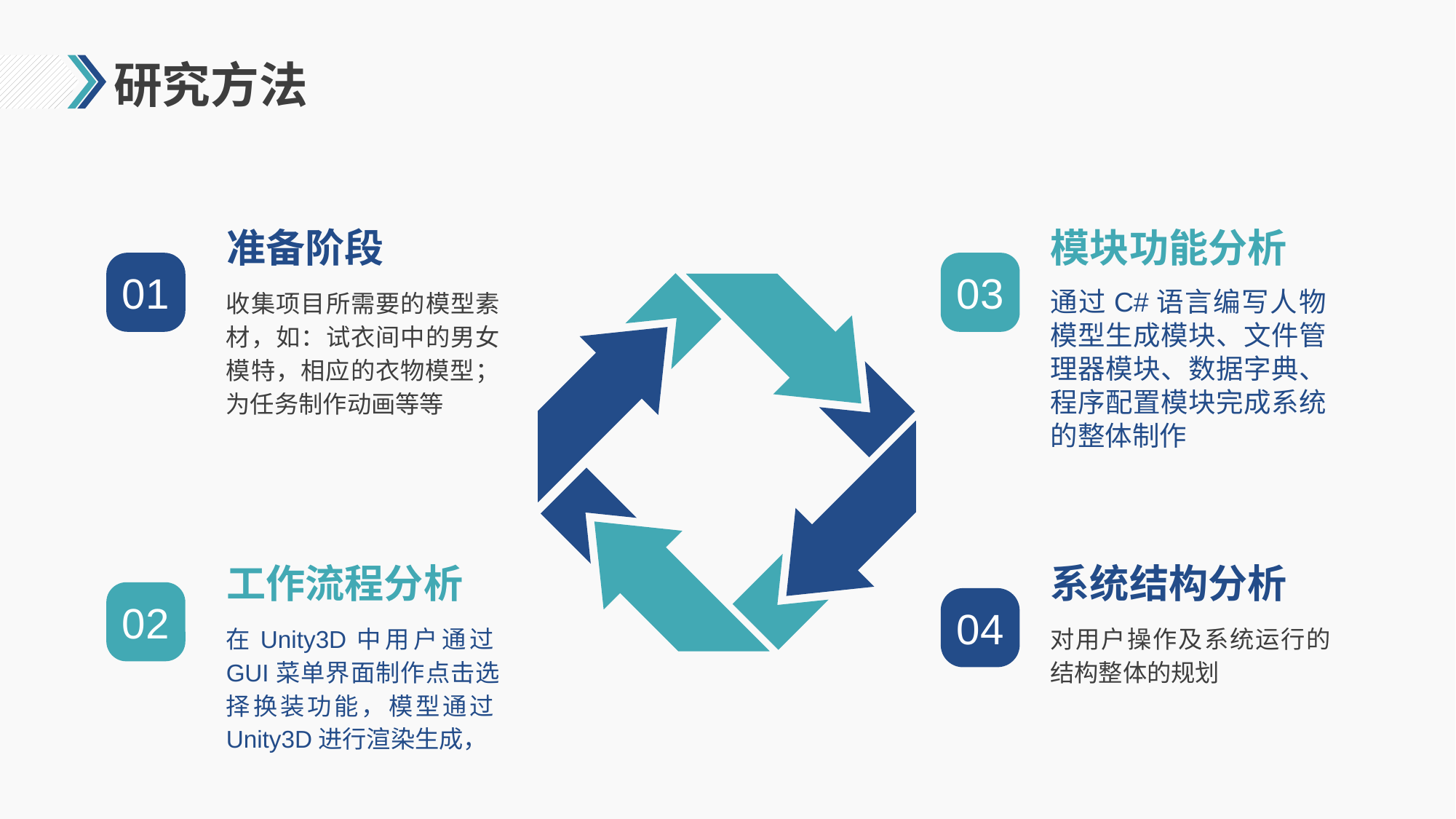

# 研究方法

准备阶段
模块功能分析
01
03
收集项目所需要的模型素材，如：试衣间中的男女模特，相应的衣物模型；为任务制作动画等等
通过C#语言编写人物模型生成模块、文件管理器模块、数据字典、程序配置模块完成系统的整体制作

工作流程分析
系统结构分析
02
04
在Unity3D中用户通过GUI菜单界面制作点击选择换装功能，模型通过Unity3D进行渲染生成，
对用户操作及系统运行的结构整体的规划